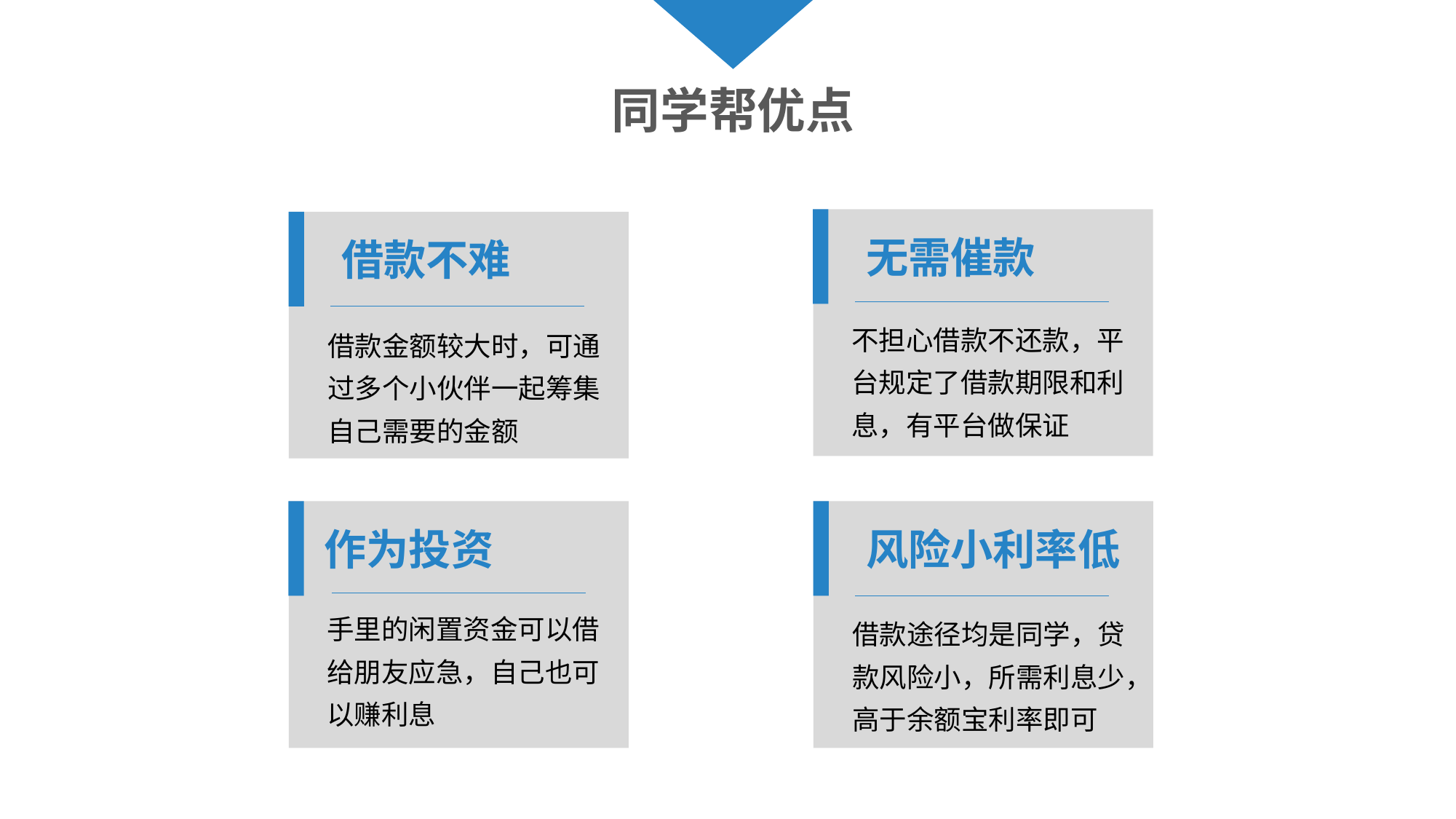

同学帮优点

无需催款
借款不难
不担心借款不还款，平台规定了借款期限和利息，有平台做保证
借款金额较大时，可通过多个小伙伴一起筹集自己需要的金额

作为投资
风险小利率低
手里的闲置资金可以借给朋友应急，自己也可以赚利息
借款途径均是同学，贷款风险小，所需利息少，高于余额宝利率即可